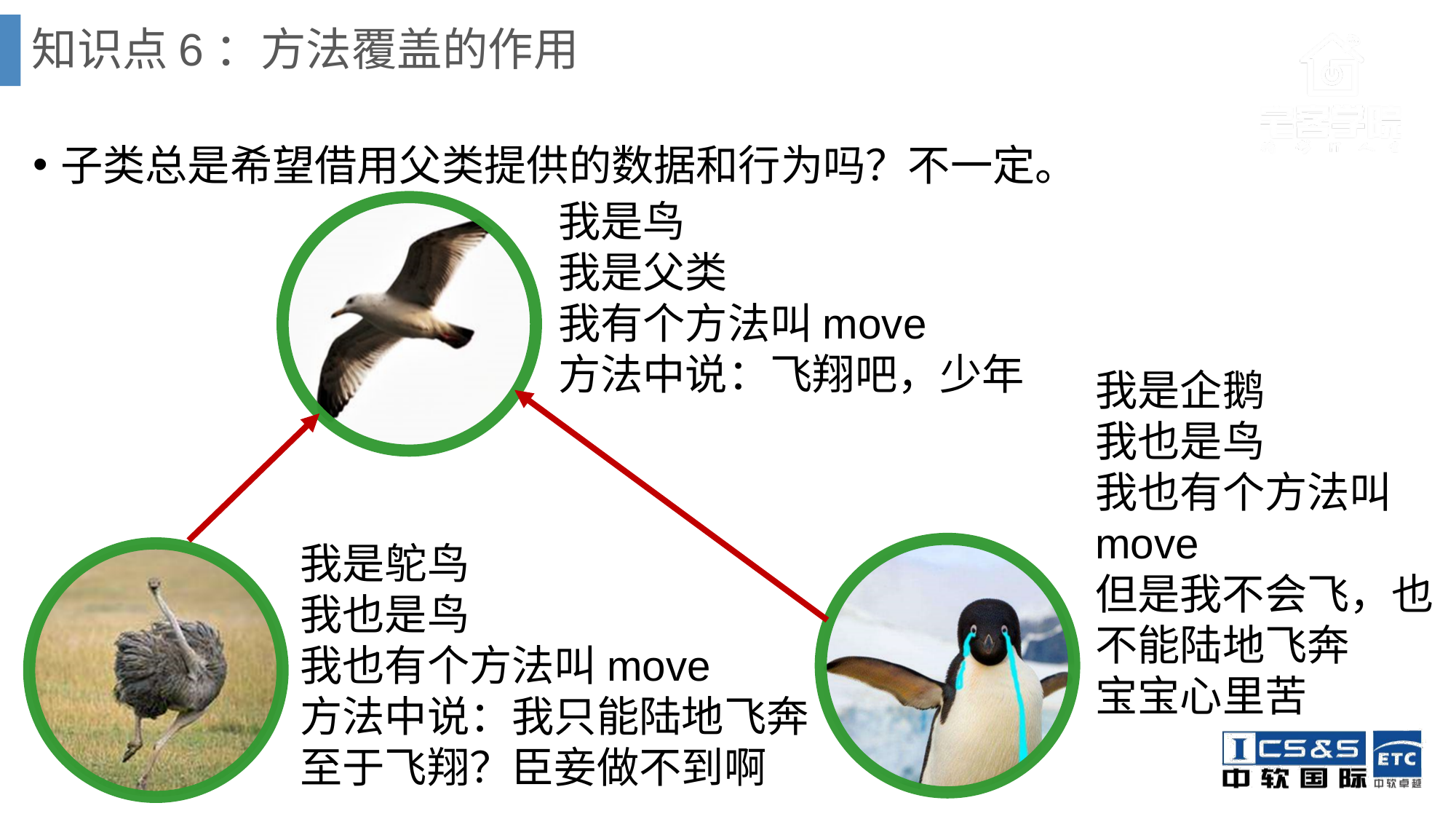

# 知识点6：方法覆盖的作用
子类总是希望借用父类提供的数据和行为吗？不一定。
我是鸟
我是父类
我有个方法叫move
方法中说：飞翔吧，少年

我是企鹅
我也是鸟
我也有个方法叫move
但是我不会飞，也不能陆地飞奔
宝宝心里苦

我是鸵鸟
我也是鸟
我也有个方法叫move
方法中说：我只能陆地飞奔
至于飞翔？臣妾做不到啊